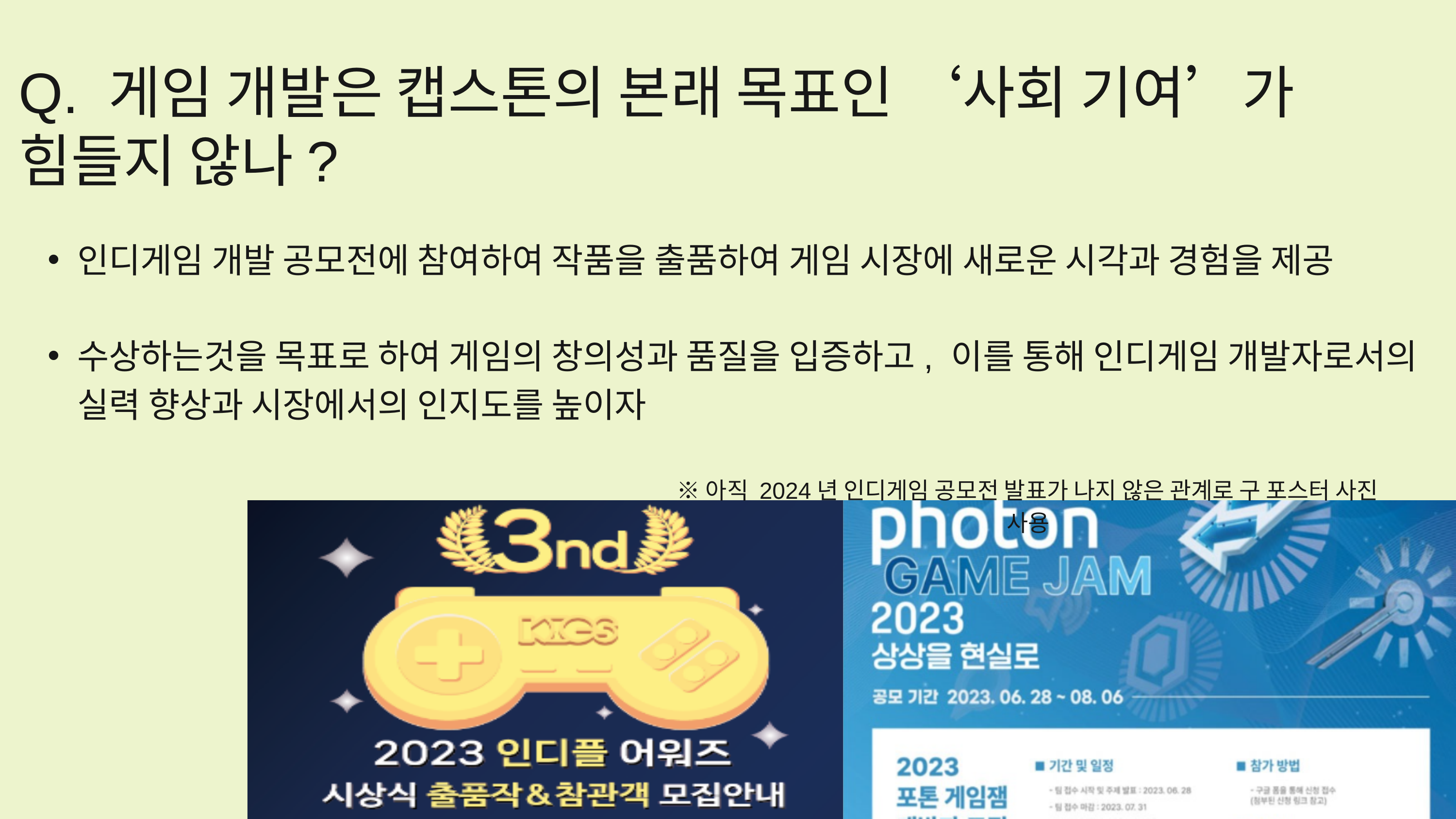

Q. 게임 개발은 캡스톤의 본래 목표인 ‘사회 기여’가 힘들지 않나?
인디게임 개발 공모전에 참여하여 작품을 출품하여 게임 시장에 새로운 시각과 경험을 제공

수상하는것을 목표로 하여 게임의 창의성과 품질을 입증하고, 이를 통해 인디게임 개발자로서의 실력 향상과 시장에서의 인지도를 높이자

※아직 2024년 인디게임 공모전 발표가 나지 않은 관계로 구 포스터 사진 사용